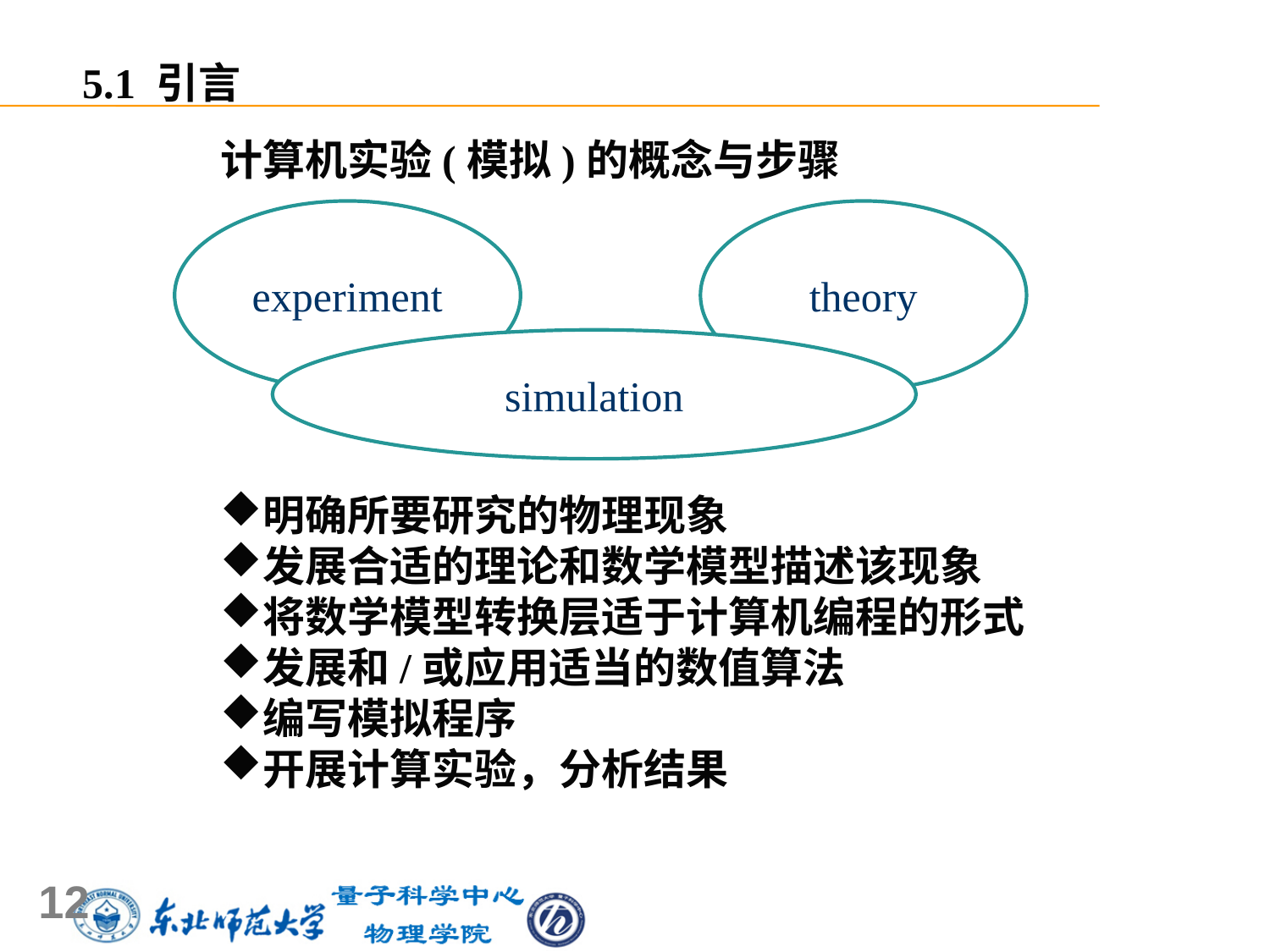

5.1 引言

计算机实验(模拟)的概念与步骤

明确所要研究的物理现象
发展合适的理论和数学模型描述该现象
将数学模型转换层适于计算机编程的形式
发展和/或应用适当的数值算法
编写模拟程序
开展计算实验，分析结果
experiment
theory
simulation
12